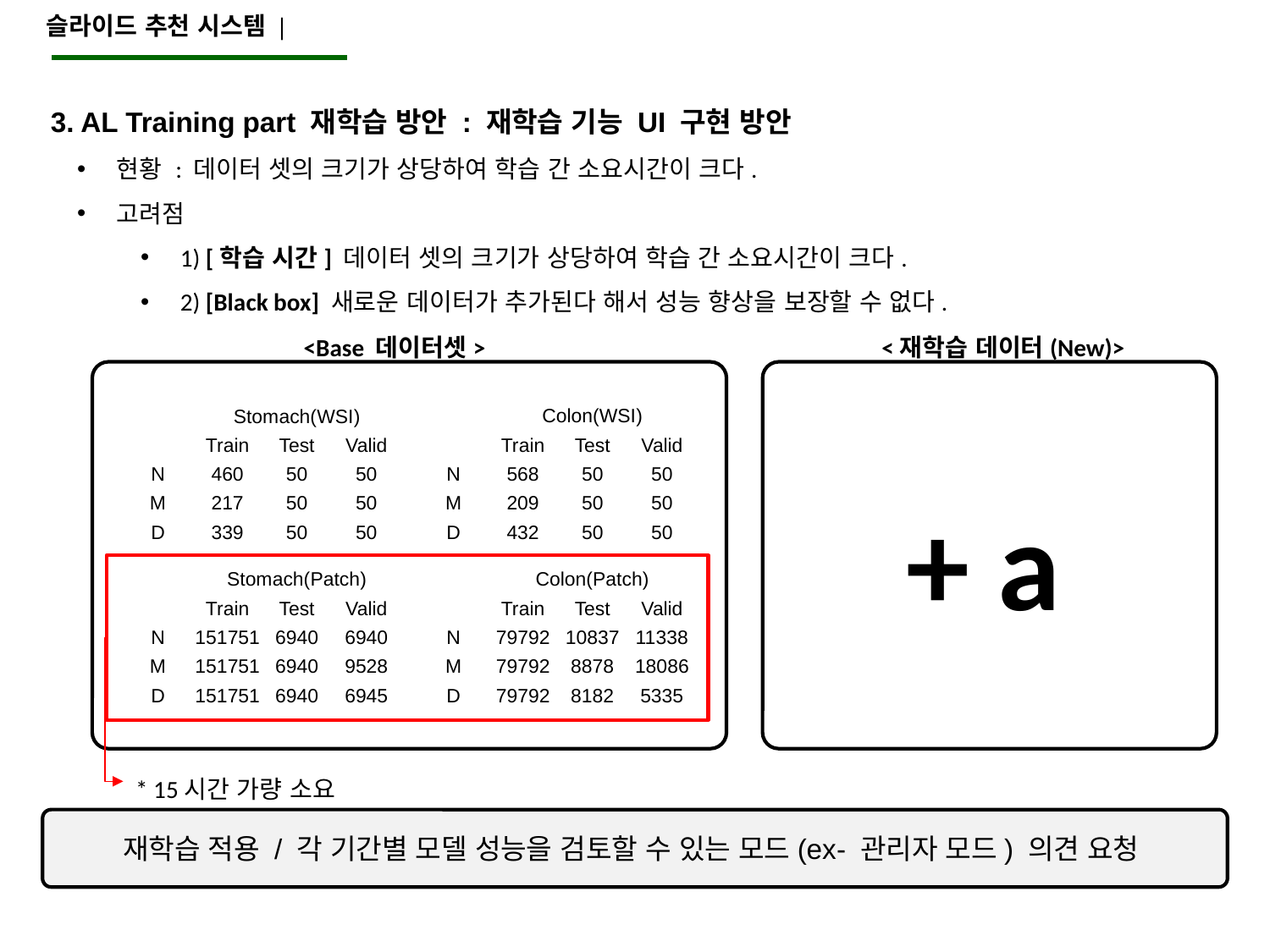

슬라이드 추천 시스템 |
3. AL Training part 재학습 방안 : 재학습 기능 UI 구현 방안
현황 : 데이터 셋의 크기가 상당하여 학습 간 소요시간이 크다.
고려점
1) [학습 시간] 데이터 셋의 크기가 상당하여 학습 간 소요시간이 크다.
2) [Black box] 새로운 데이터가 추가된다 해서 성능 향상을 보장할 수 없다.
<Base 데이터셋>
<재학습 데이터(New)>

|  | Colon(WSI) |  |  |
| --- | --- | --- | --- |
|  | Train | Test | Valid |
| N | 568 | 50 | 50 |
| M | 209 | 50 | 50 |
| D | 432 | 50 | 50 |
+ a
|  | Stomach(WSI) |  |  |
| --- | --- | --- | --- |
|  | Train | Test | Valid |
| N | 460 | 50 | 50 |
| M | 217 | 50 | 50 |
| D | 339 | 50 | 50 |

|  | Stomach(Patch) |  |  |
| --- | --- | --- | --- |
|  | Train | Test | Valid |
| N | 151751 | 6940 | 6940 |
| M | 151751 | 6940 | 9528 |
| D | 151751 | 6940 | 6945 |
|  | Colon(Patch) |  |  |
| --- | --- | --- | --- |
|  | Train | Test | Valid |
| N | 79792 | 10837 | 11338 |
| M | 79792 | 8878 | 18086 |
| D | 79792 | 8182 | 5335 |
* 15시간 가량 소요
재학습 적용 / 각 기간별 모델 성능을 검토할 수 있는 모드(ex- 관리자 모드) 의견 요청